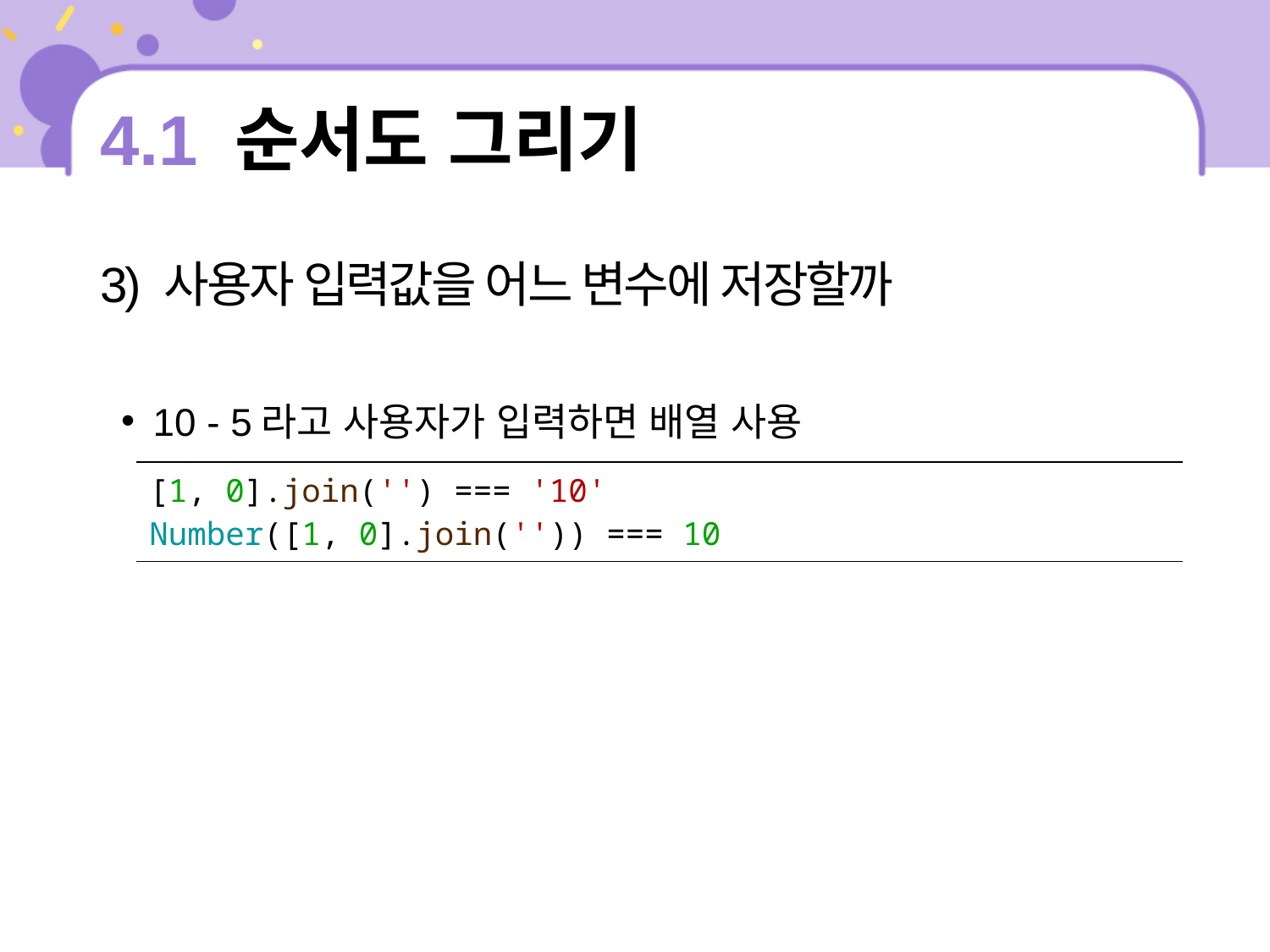

# 4.1 순서도 그리기
3) 사용자 입력값을 어느 변수에 저장할까

10 - 5라고 사용자가 입력하면 배열 사용
| [1, 0].join('') === '10' Number([1, 0].join('')) === 10 |
| --- |